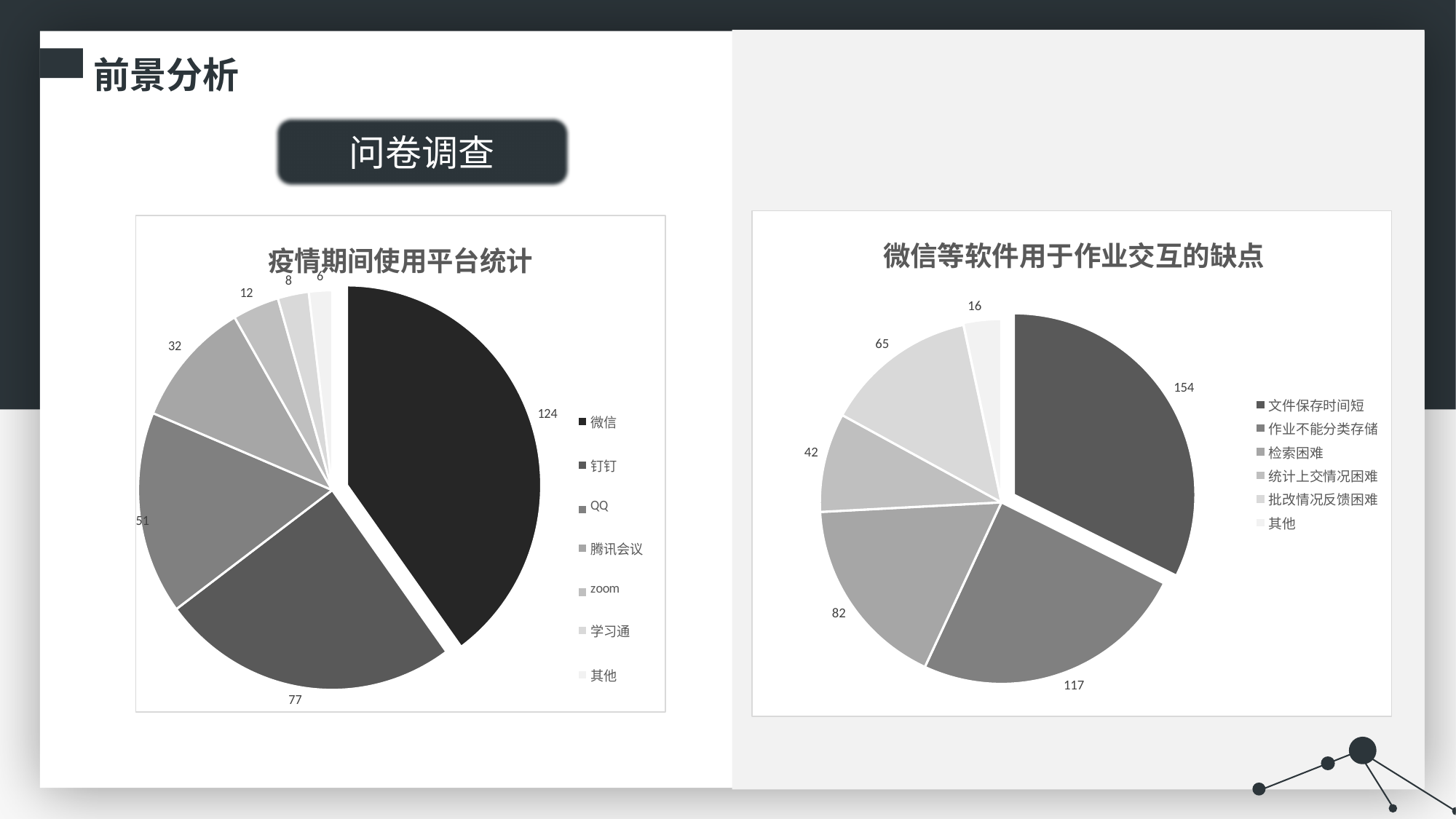

前景分析

被409个学区、大学和教育机构使用

问卷调查

### Chart: 微信等软件用于作业交互的缺点

| Category |  |
|---|---|
| 文件保存时间短 | 154.0 |
| 作业不能分类存储 | 117.0 |
| 检索困难 | 82.0 |
| 统计上交情况困难 | 42.0 |
| 批改情况反馈困难 | 65.0 |
| 其他 | 16.0 |

### Chart: 疫情期间使用平台统计

| Category |  |
|---|---|
| 微信 | 124.0 |
| 钉钉 | 77.0 |
| QQ | 51.0 |
| 腾讯会议 | 32.0 |
| zoom | 12.0 |
| 学习通 | 8.0 |
| 其他 | 6.0 |